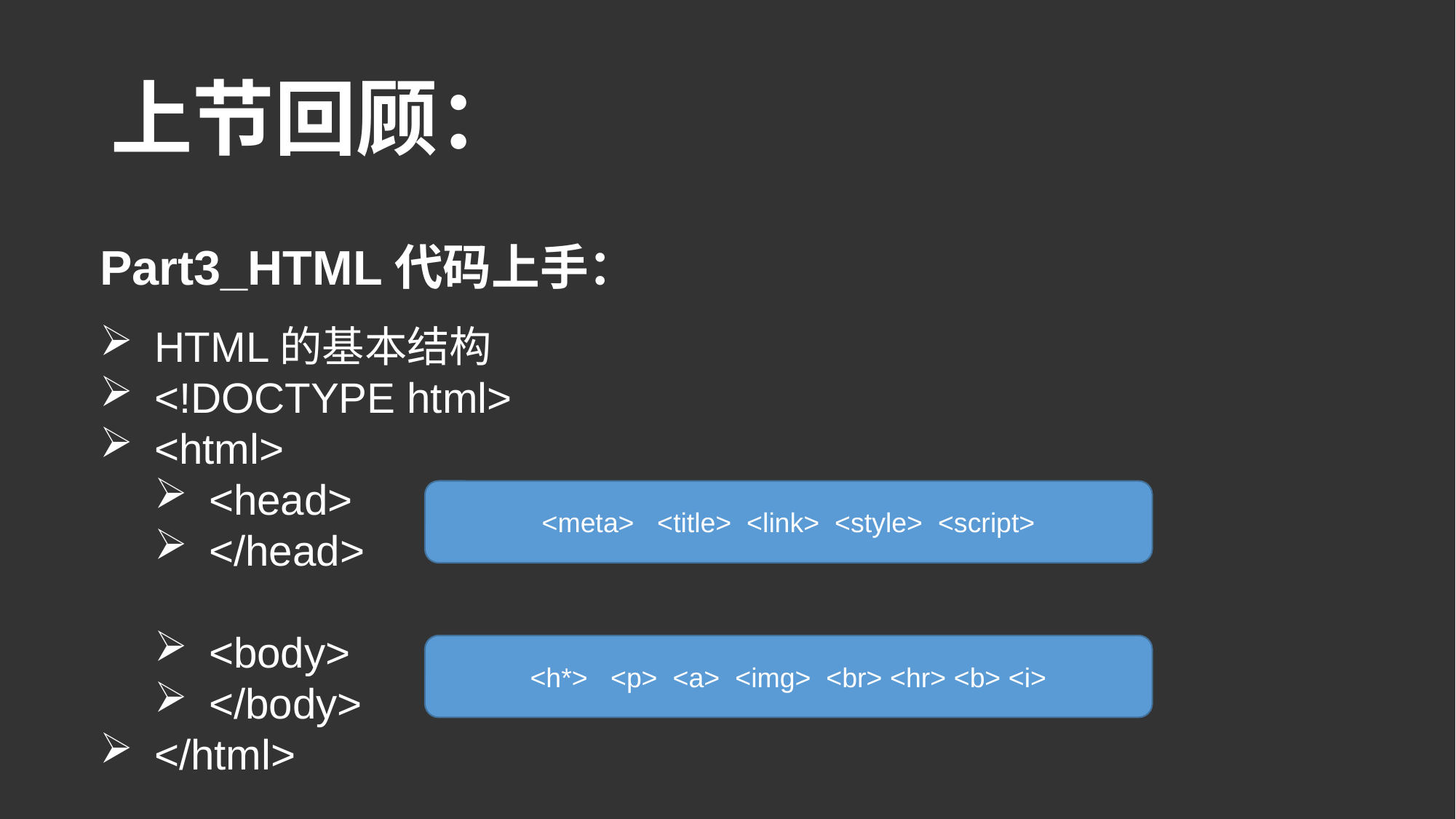

# 上节回顾：
Part3_HTML代码上手：
HTML的基本结构
<!DOCTYPE html>
<html>
<head>
</head>

<body>
</body>
</html>
<meta>   <title>  <link>  <style>  <script>
<h*>   <p>  <a>  <img>  <br> <hr> <b> <i>